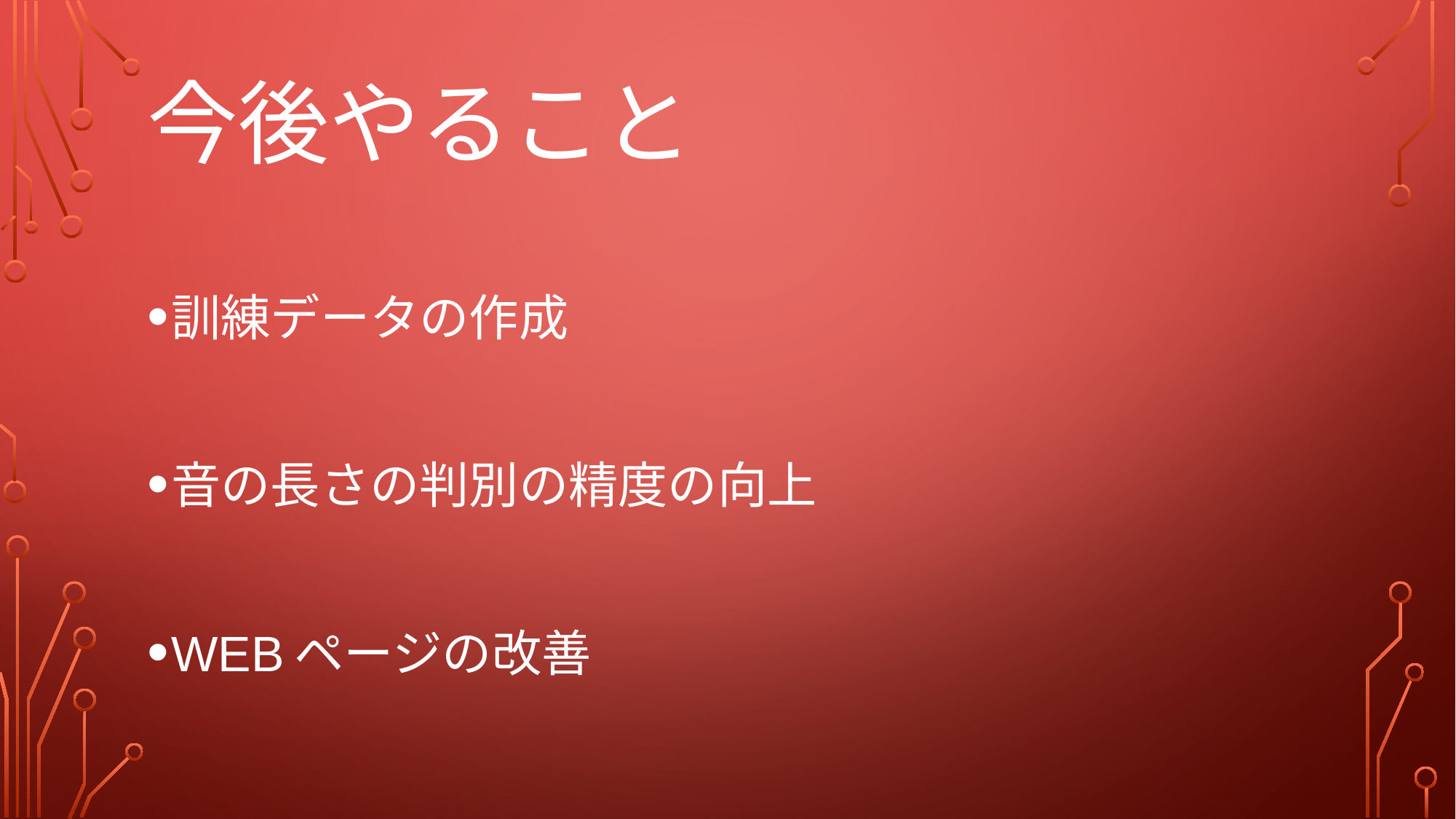

# 今後やること
訓練データの作成

音の長さの判別の精度の向上

WEBページの改善